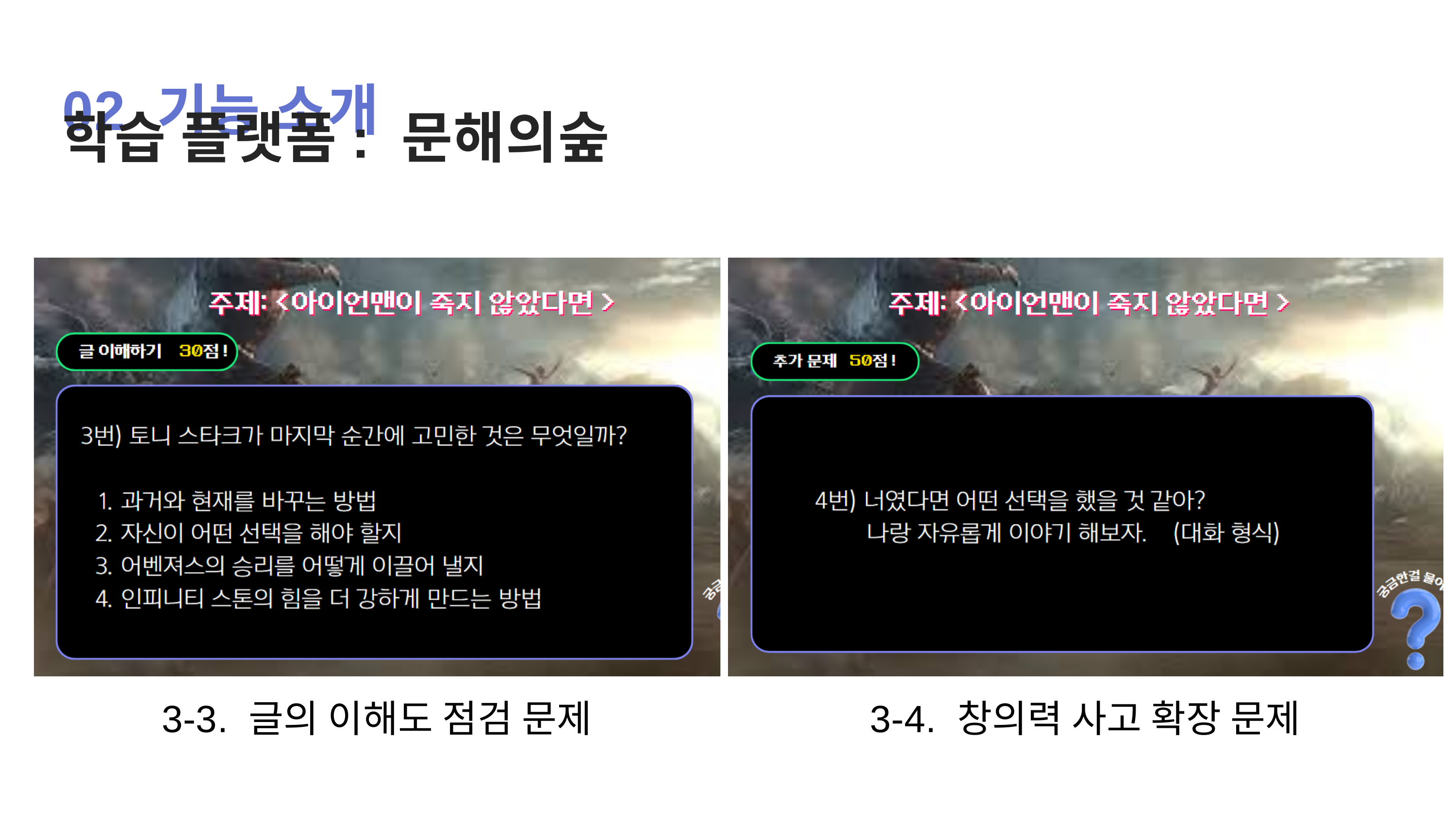

02 기능 소개
학습 플랫폼: 문해의숲

3-3. 글의 이해도 점검 문제
3-4. 창의력 사고 확장 문제